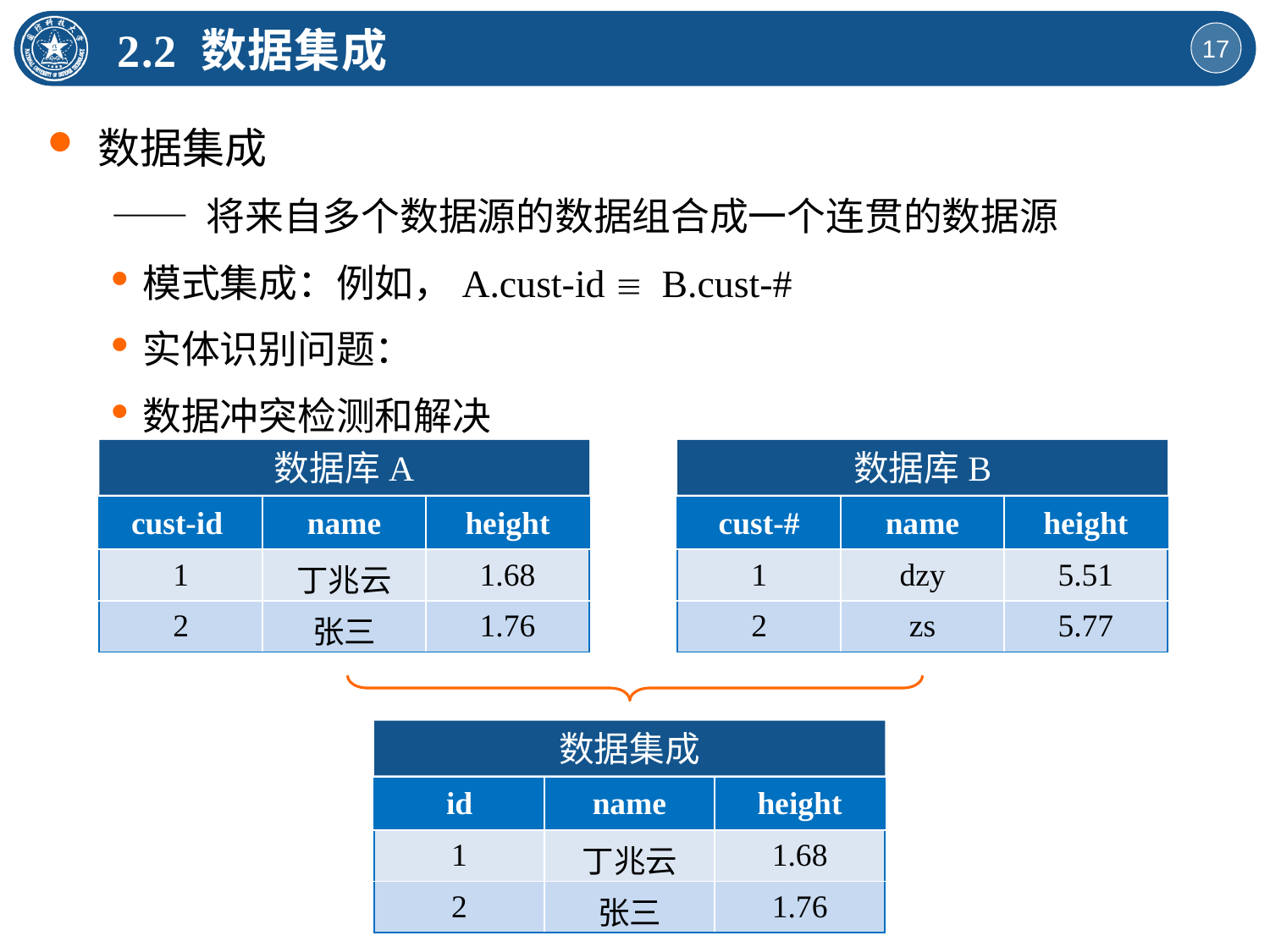

2.2 数据集成
数据集成
—— 将来自多个数据源的数据组合成一个连贯的数据源
模式集成：例如，A.cust-id ≡  B.cust-#
实体识别问题：
数据冲突检测和解决

数据库A
数据库B
| cust-id | name | height |
| --- | --- | --- |
| 1 | 丁兆云 | 1.68 |
| 2 | 张三 | 1.76 |
| cust-# | name | height |
| --- | --- | --- |
| 1 | dzy | 5.51 |
| 2 | zs | 5.77 |
数据集成
| id | name | height |
| --- | --- | --- |
| 1 | 丁兆云 | 1.68 |
| 2 | 张三 | 1.76 |